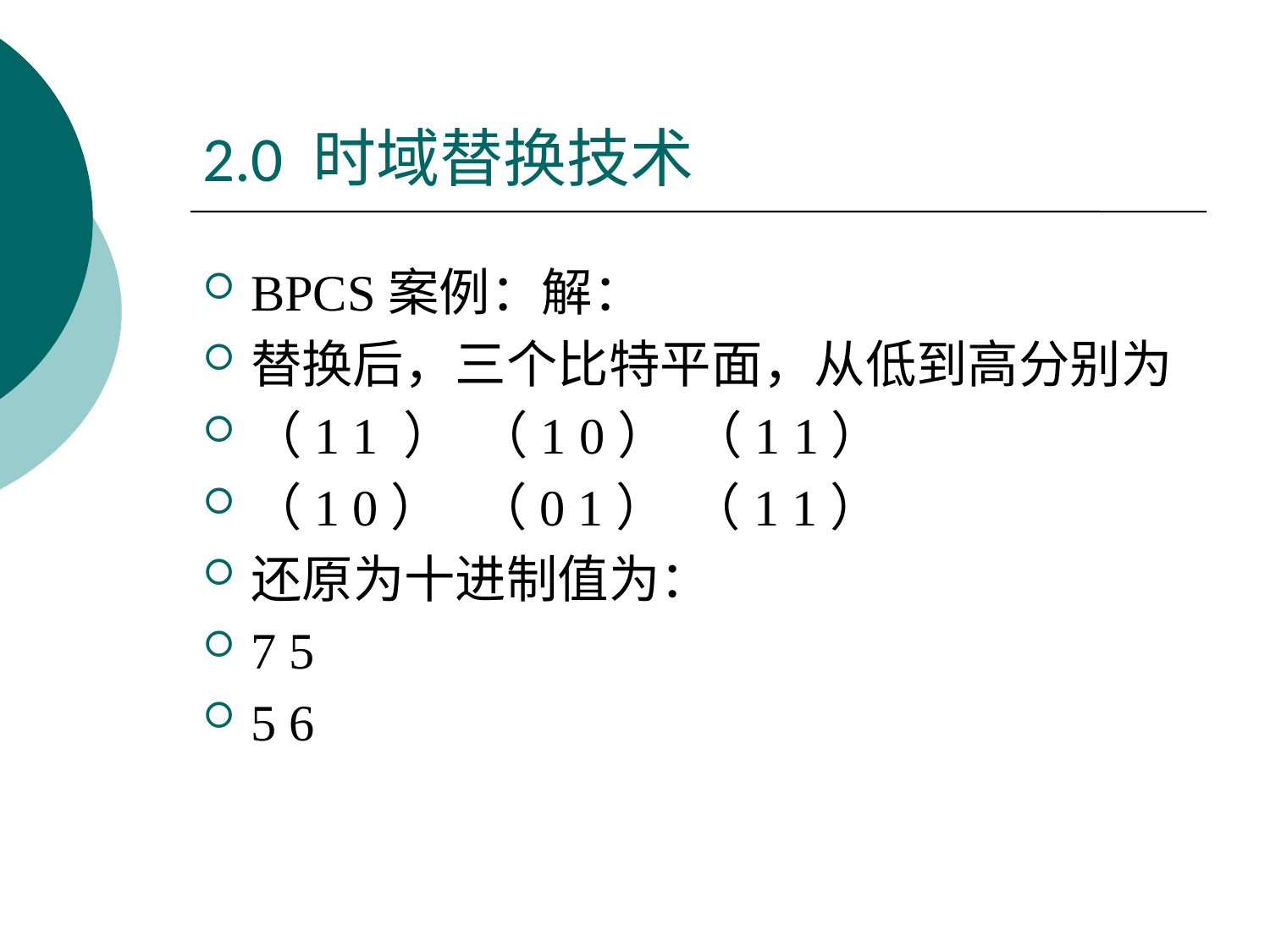

# 2.0 时域替换技术
BPCS案例：解：
替换后，三个比特平面，从低到高分别为
（1 1 ）  （1 0）  （1 1）
（1 0）   （0 1）  （1 1）
还原为十进制值为：
7 5
5 6